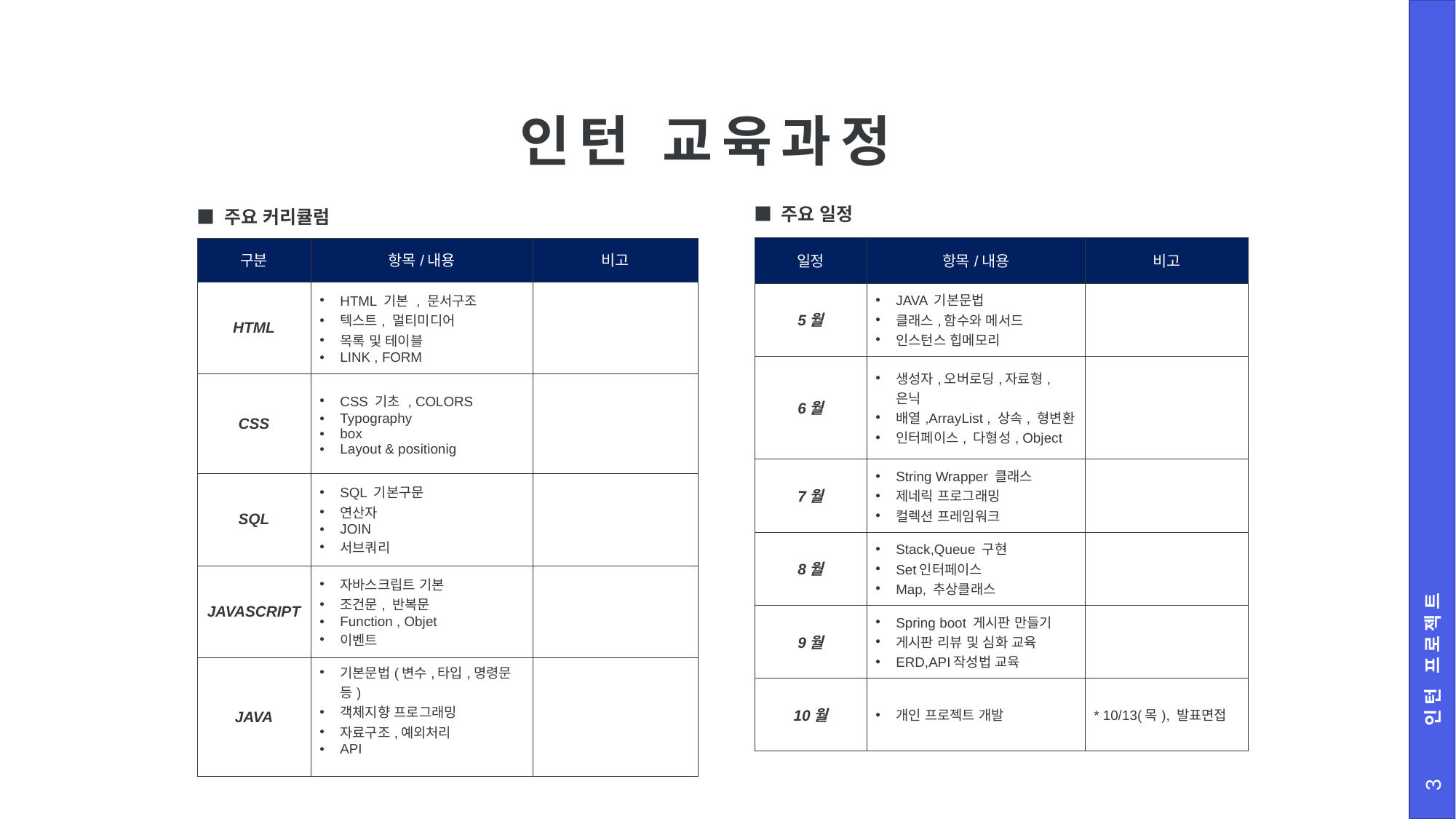

# 인턴 교육과정
■ 주요 일정
■ 주요 커리큘럼
| 일정 | 항목/내용 | 비고 |
| --- | --- | --- |
| 5월 | JAVA 기본문법 클래스,함수와 메서드 인스턴스 힙메모리 |  |
| 6월 | 생성자,오버로딩,자료형,은닉 배열,ArrayList , 상속, 형변환 인터페이스, 다형성, Object |  |
| 7월 | String Wrapper 클래스 제네릭 프로그래밍 컬렉션 프레임워크 |  |
| 8월 | Stack,Queue 구현 Set인터페이스 Map, 추상클래스 |  |
| 9월 | Spring boot 게시판 만들기 게시판 리뷰 및 심화 교육 ERD,API작성법 교육 |  |
| 10월 | 개인 프로젝트 개발 | \* 10/13(목), 발표면접 |
| 구분 | 항목/내용 | 비고 |
| --- | --- | --- |
| HTML | HTML 기본 , 문서구조 텍스트, 멀티미디어 목록 및 테이블 LINK , FORM |  |
| CSS | CSS 기초 , COLORS Typography box Layout & positionig |  |
| SQL | SQL 기본구문 연산자 JOIN 서브쿼리 |  |
| JAVASCRIPT | 자바스크립트 기본 조건문, 반복문 Function , Objet 이벤트 |  |
| JAVA | 기본문법(변수,타입,명령문 등) 객체지향 프로그래밍 자료구조,예외처리 API |  |
인턴 프로젝트
3